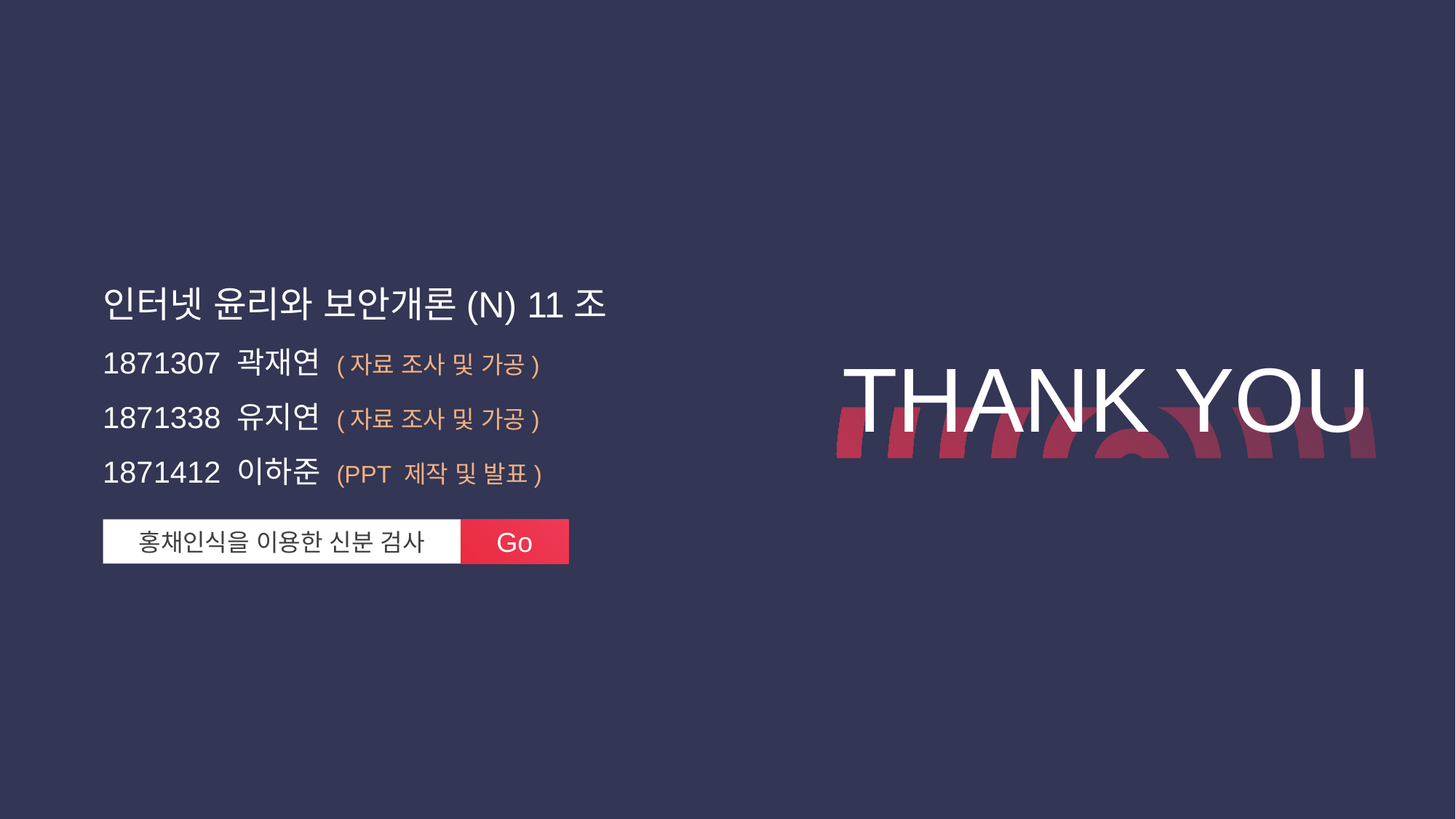

인터넷 윤리와 보안개론(N) 11조
1871307 곽재연 (자료 조사 및 가공)
1871338 유지연 (자료 조사 및 가공)
1871412 이하준 (PPT 제작 및 발표)
THANK YOU
홍채인식을 이용한 신분 검사
Go